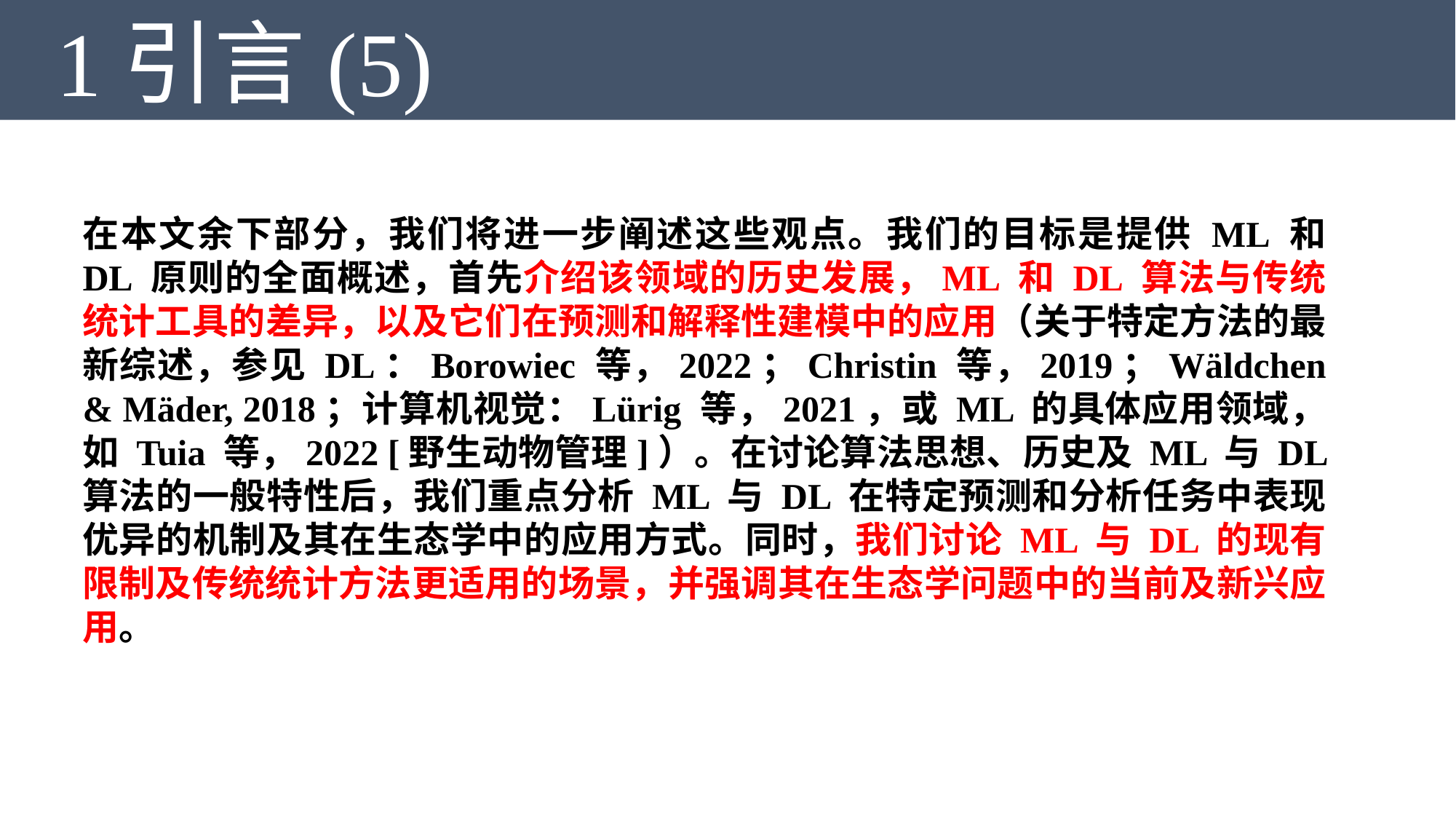

1引言(5)
在本文余下部分，我们将进一步阐述这些观点。我们的目标是提供 ML 和 DL 原则的全面概述，首先介绍该领域的历史发展，ML 和 DL 算法与传统统计工具的差异，以及它们在预测和解释性建模中的应用（关于特定方法的最新综述，参见 DL：Borowiec 等，2022；Christin 等，2019；Wäldchen & Mäder, 2018；计算机视觉：Lürig 等，2021，或 ML 的具体应用领域，如 Tuia 等，2022 [野生动物管理]）。在讨论算法思想、历史及 ML 与 DL 算法的一般特性后，我们重点分析 ML 与 DL 在特定预测和分析任务中表现优异的机制及其在生态学中的应用方式。同时，我们讨论 ML 与 DL 的现有限制及传统统计方法更适用的场景，并强调其在生态学问题中的当前及新兴应用。